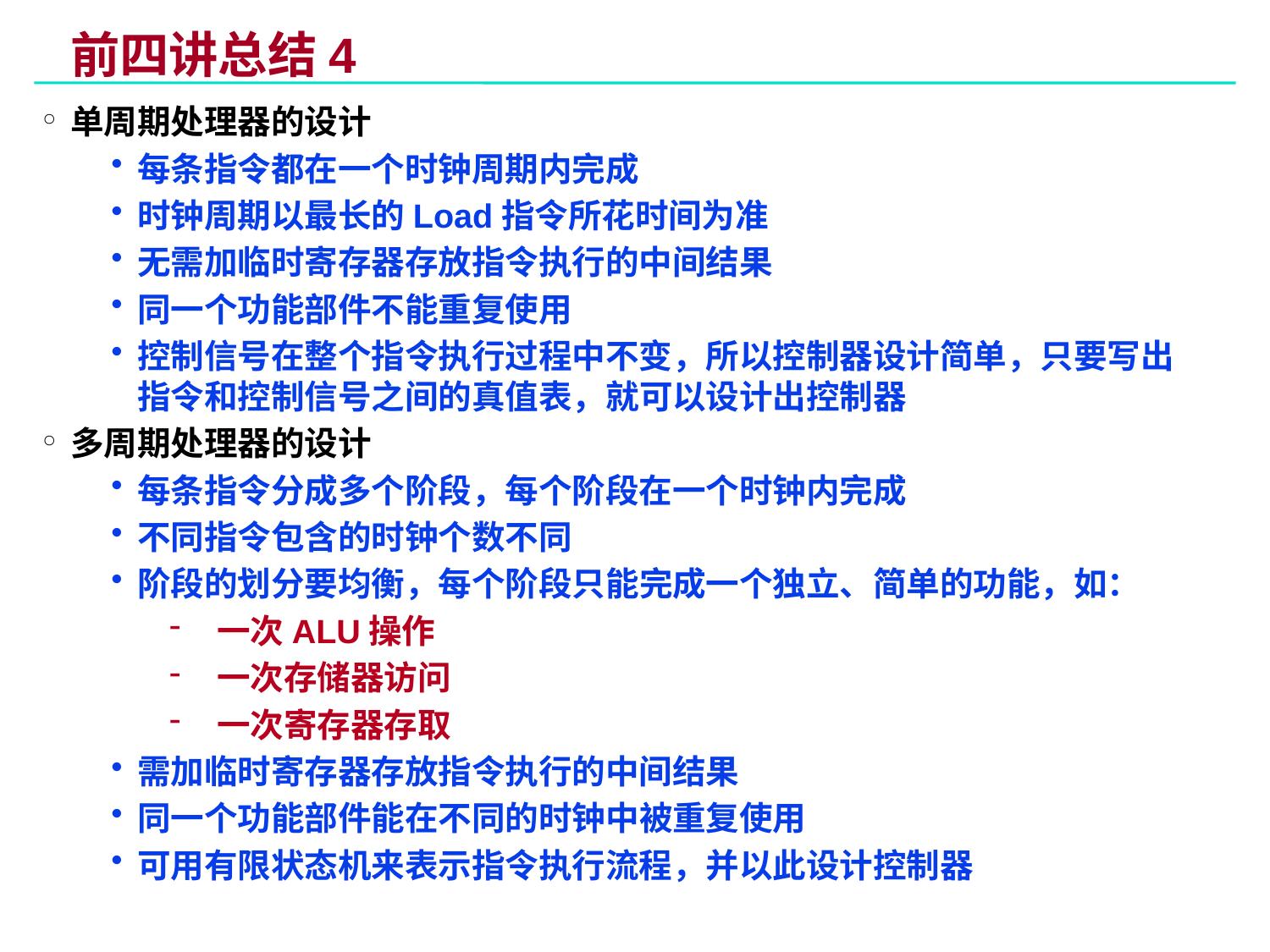

# 前四讲总结4
单周期处理器的设计
每条指令都在一个时钟周期内完成
时钟周期以最长的Load指令所花时间为准
无需加临时寄存器存放指令执行的中间结果
同一个功能部件不能重复使用
控制信号在整个指令执行过程中不变，所以控制器设计简单，只要写出指令和控制信号之间的真值表，就可以设计出控制器
多周期处理器的设计
每条指令分成多个阶段，每个阶段在一个时钟内完成
不同指令包含的时钟个数不同
阶段的划分要均衡，每个阶段只能完成一个独立、简单的功能，如：
一次ALU操作
一次存储器访问
一次寄存器存取
需加临时寄存器存放指令执行的中间结果
同一个功能部件能在不同的时钟中被重复使用
可用有限状态机来表示指令执行流程，并以此设计控制器